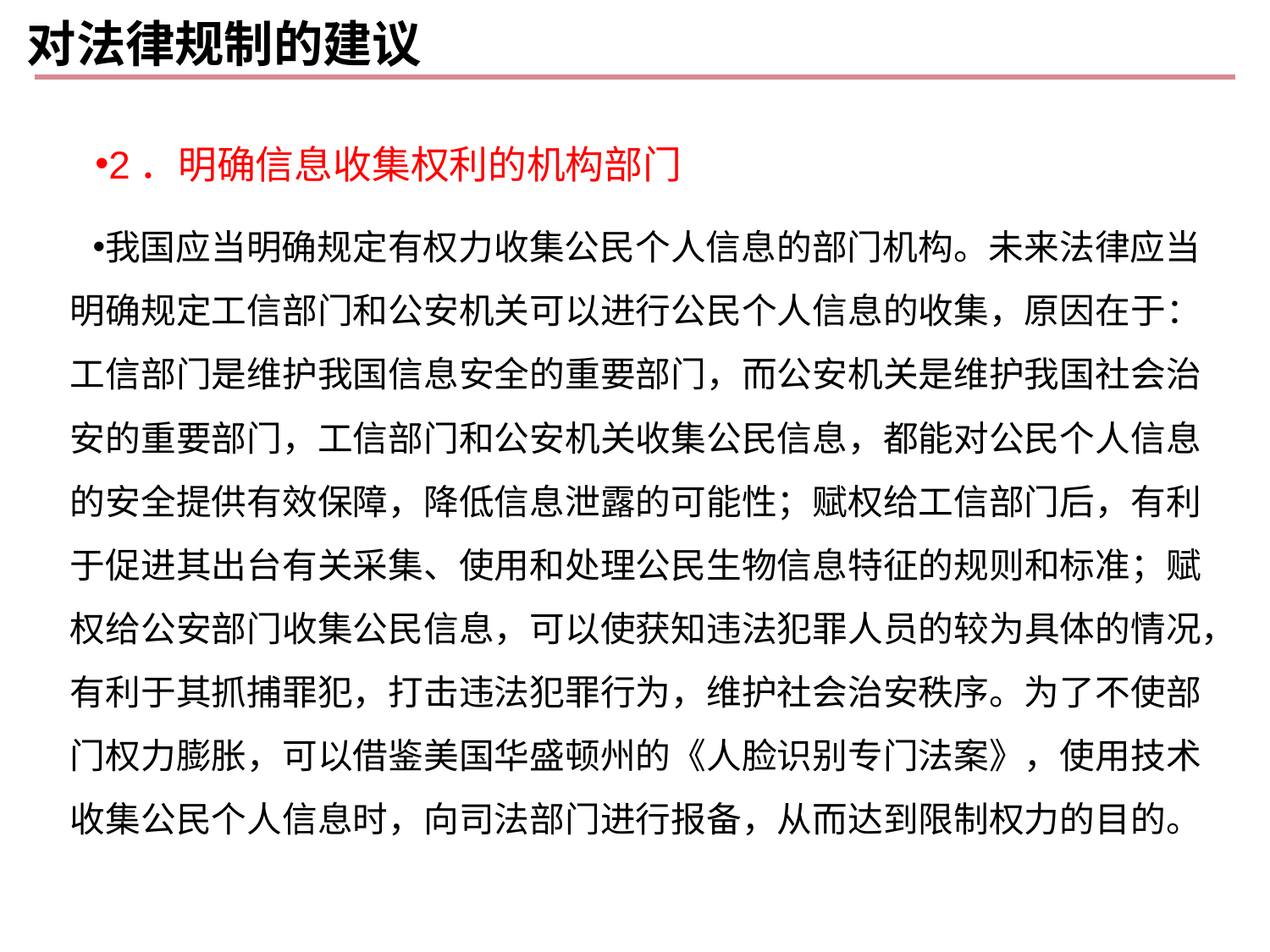

# 对法律规制的建议
2．明确信息收集权利的机构部门
我国应当明确规定有权力收集公民个人信息的部门机构。未来法律应当明确规定工信部门和公安机关可以进行公民个人信息的收集，原因在于：工信部门是维护我国信息安全的重要部门，而公安机关是维护我国社会治安的重要部门，工信部门和公安机关收集公民信息，都能对公民个人信息的安全提供有效保障，降低信息泄露的可能性；赋权给工信部门后，有利于促进其出台有关采集、使用和处理公民生物信息特征的规则和标准；赋权给公安部门收集公民信息，可以使获知违法犯罪人员的较为具体的情况，有利于其抓捕罪犯，打击违法犯罪行为，维护社会治安秩序。为了不使部门权力膨胀，可以借鉴美国华盛顿州的《人脸识别专门法案》，使用技术收集公民个人信息时，向司法部门进行报备，从而达到限制权力的目的。